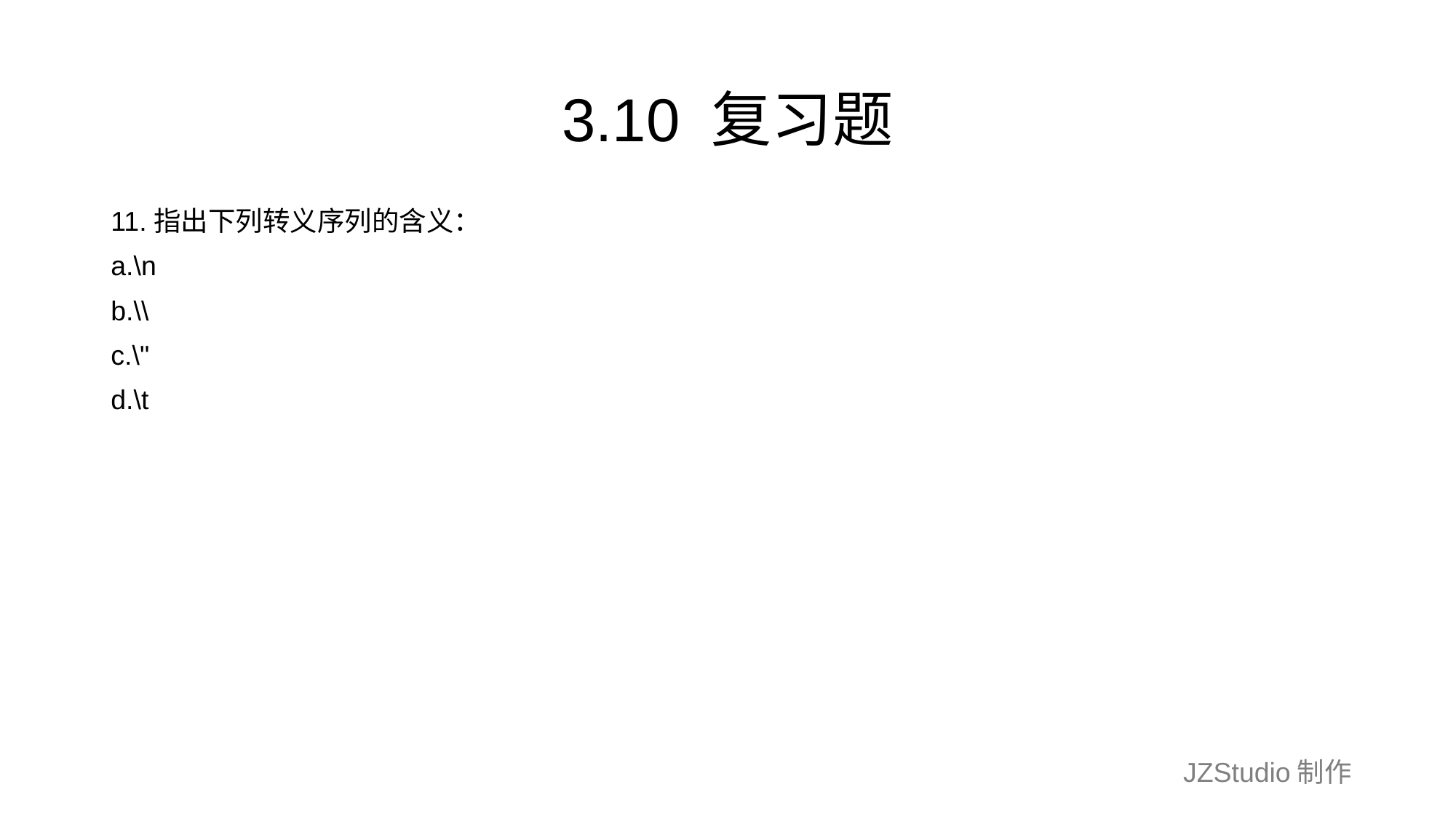

# 3.10 复习题
11.指出下列转义序列的含义：
a.\n
b.\\
c.\"
d.\t